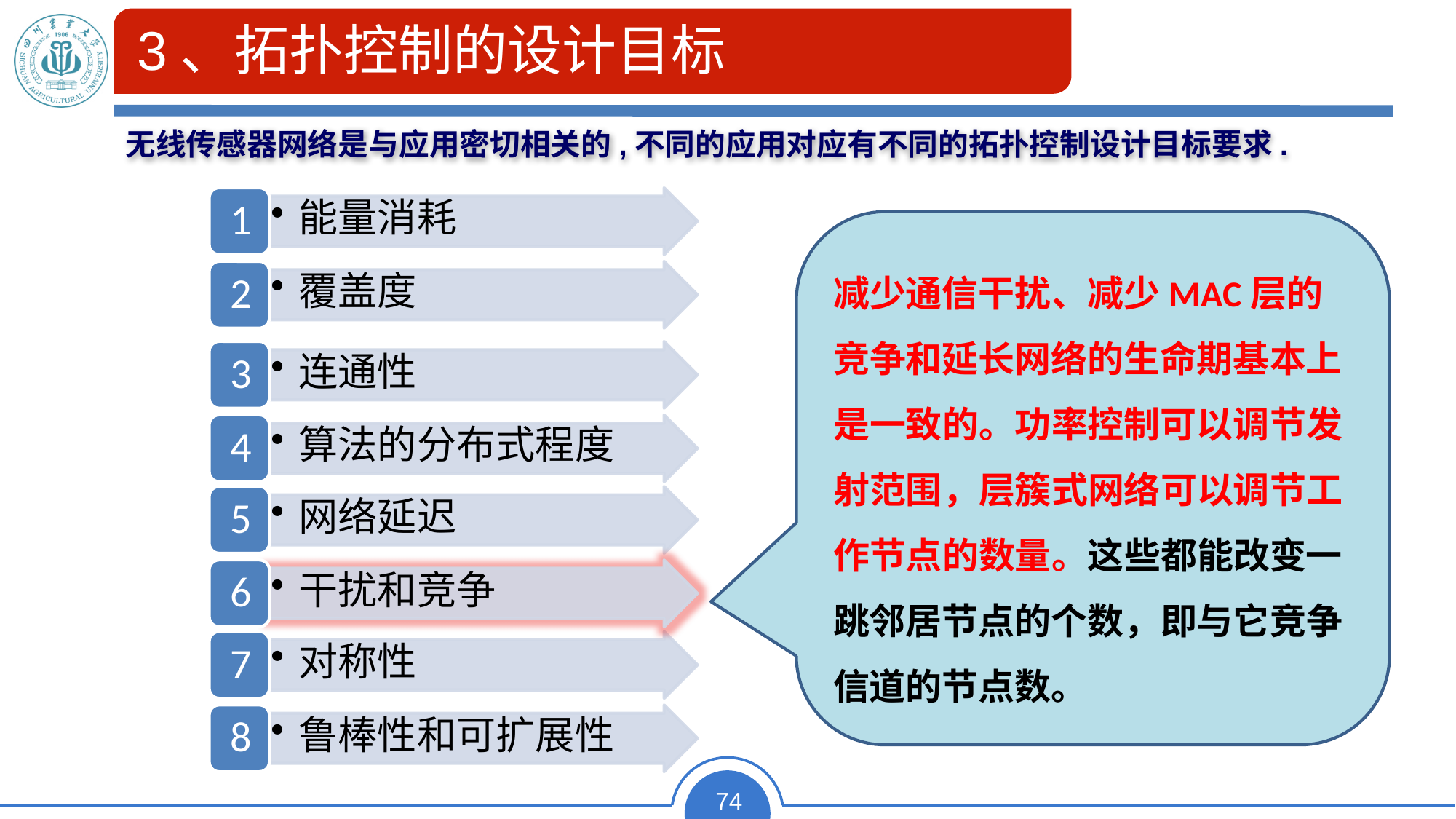

# 3、拓扑控制的设计目标
无线传感器网络是与应用密切相关的,不同的应用对应有不同的拓扑控制设计目标要求.
能量消耗
1
覆盖度
2
减少通信干扰、减少MAC层的竞争和延长网络的生命期基本上是一致的。功率控制可以调节发射范围，层簇式网络可以调节工作节点的数量。这些都能改变一跳邻居节点的个数，即与它竞争信道的节点数。
连通性
3
算法的分布式程度
4
网络延迟
5
干扰和竞争
6
对称性
7
鲁棒性和可扩展性
8